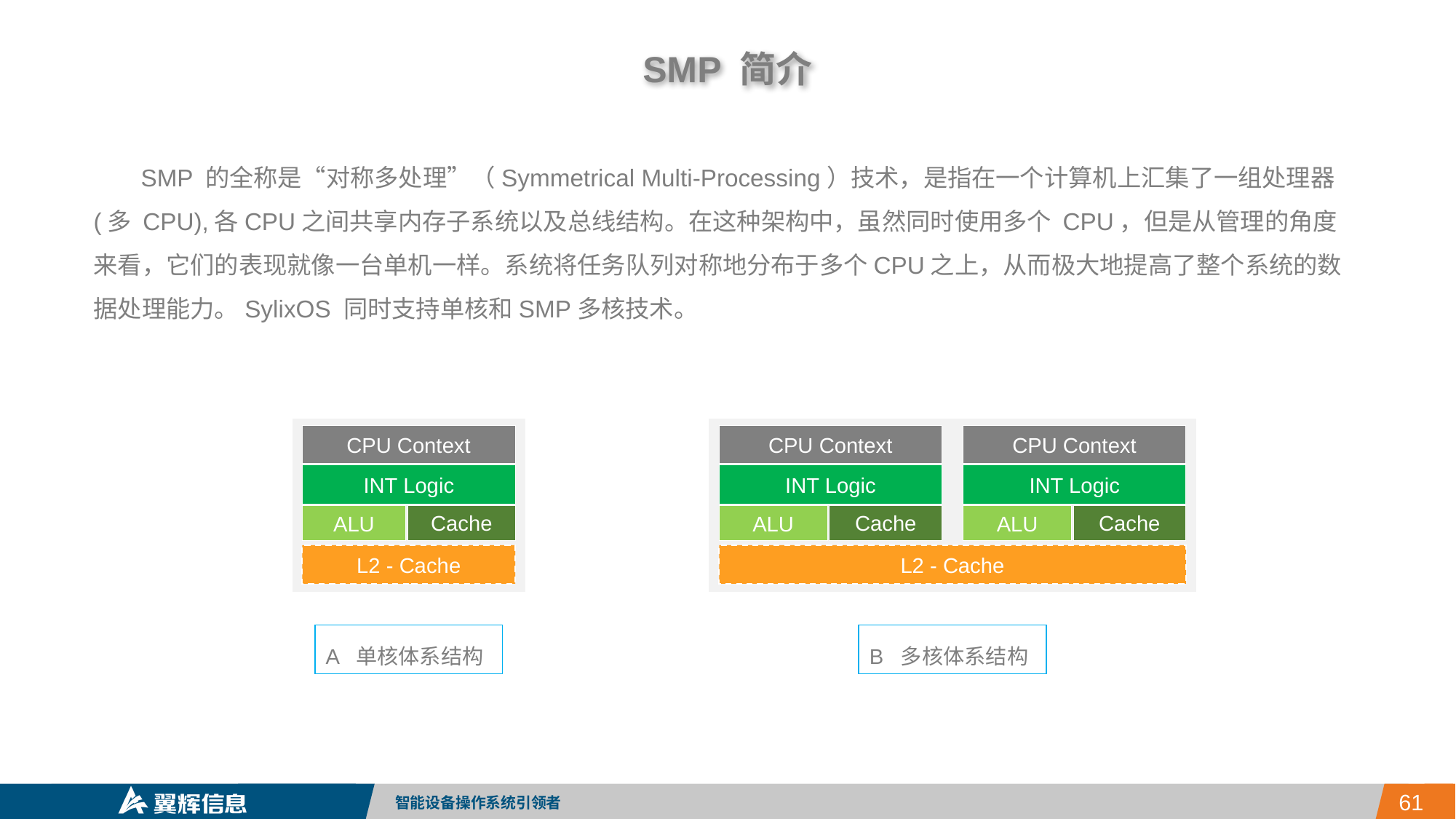

SMP 简介
       SMP 的全称是“对称多处理”（Symmetrical Multi-Processing）技术，是指在一个计算机上汇集了一组处理器(多 CPU),各CPU之间共享内存子系统以及总线结构。在这种架构中，虽然同时使用多个 CPU，但是从管理的角度来看，它们的表现就像一台单机一样。系统将任务队列对称地分布于多个CPU之上，从而极大地提高了整个系统的数据处理能力。SylixOS 同时支持单核和SMP多核技术。

CPU Context
INT Logic
Cache
ALU
L2 - Cache

CPU Context
CPU Context
INT Logic
INT Logic
Cache
Cache
ALU
ALU
L2 - Cache
A  单核体系结构
B  多核体系结构